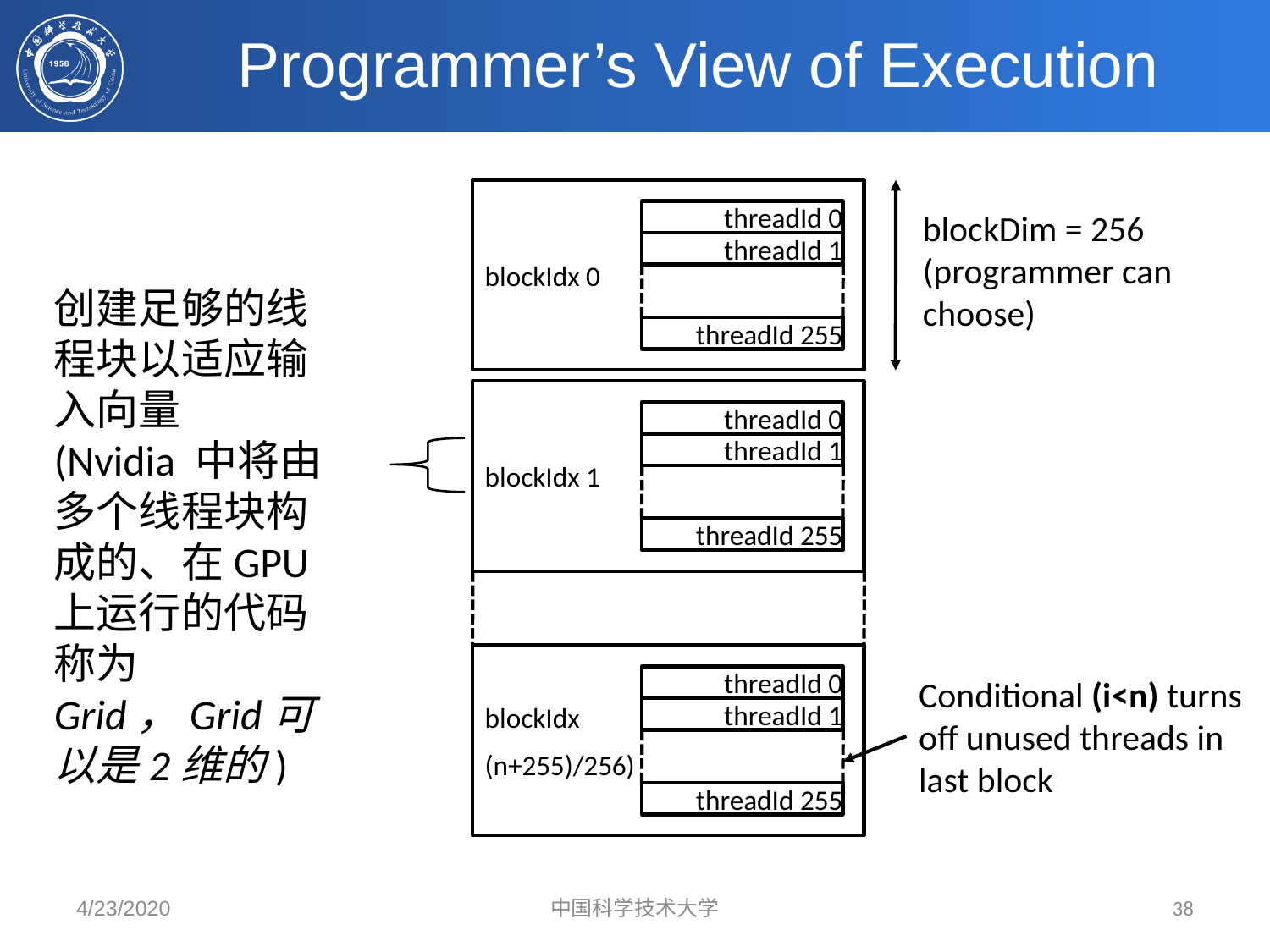

# Programmer’s View of Execution
blockIdx 0
threadId 0
threadId 1
threadId 255
blockDim = 256 (programmer can choose)
创建足够的线程块以适应输入向量
(Nvidia 中将由多个线程块构成的、在GPU上运行的代码 称为Grid，Grid可以是2维的)
blockIdx 1
threadId 0
threadId 1
threadId 255

blockIdx
(n+255)/256)
threadId 0
threadId 1
threadId 255
Conditional (i<n) turns off unused threads in last block
4/23/2020
中国科学技术大学
38